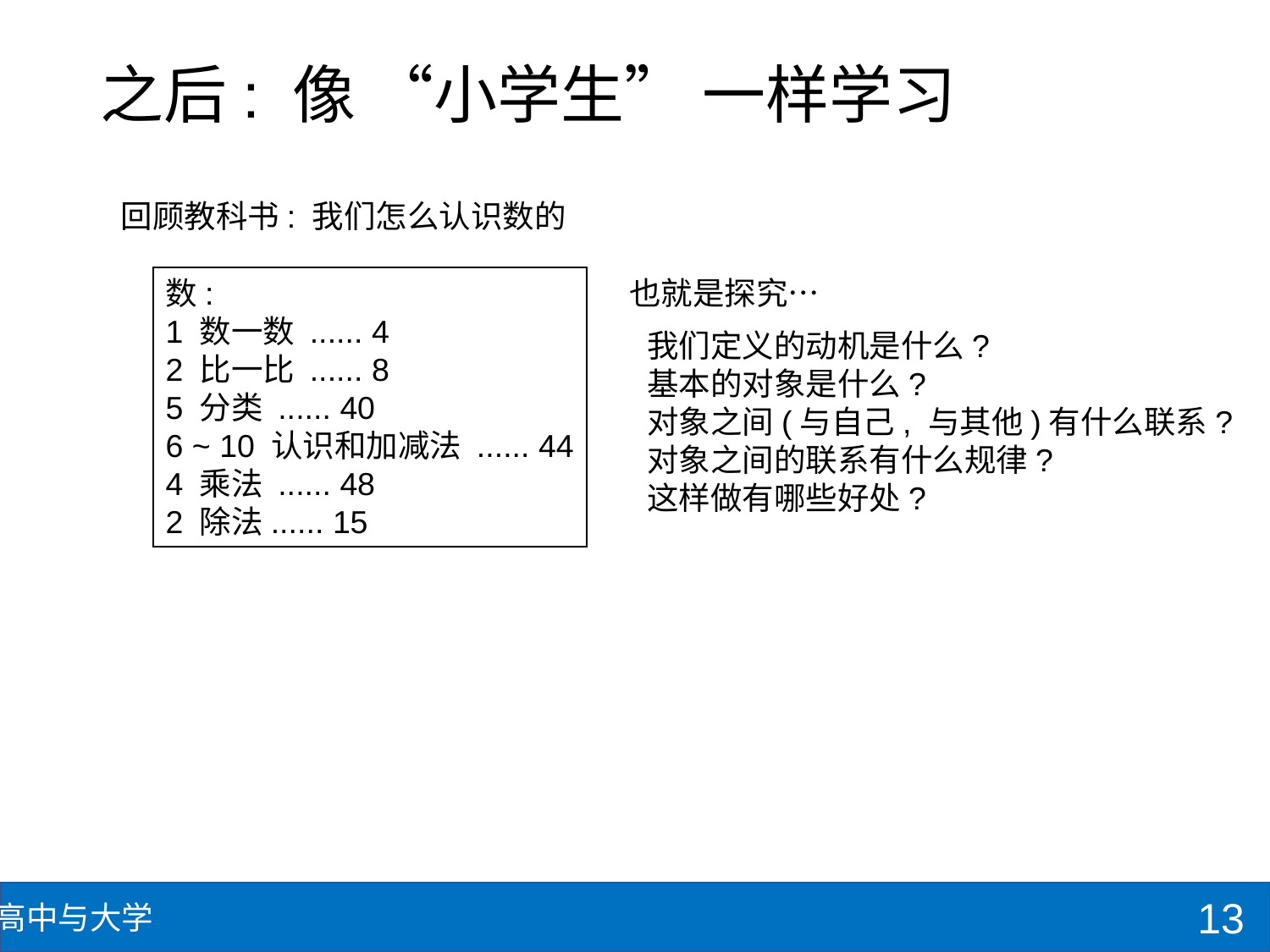

# 之后: 像 “小学生” 一样学习
回顾教科书: 我们怎么认识数的
数:
1 数一数 ...... 4
2 比一比 ...... 8
5 分类 ...... 40
6 ~ 10 认识和加减法 ...... 44
4 乘法 ...... 48
2 除法...... 15
也就是探究…
我们定义的动机是什么?
基本的对象是什么?
对象之间(与自己, 与其他)有什么联系?
对象之间的联系有什么规律?
这样做有哪些好处?
13